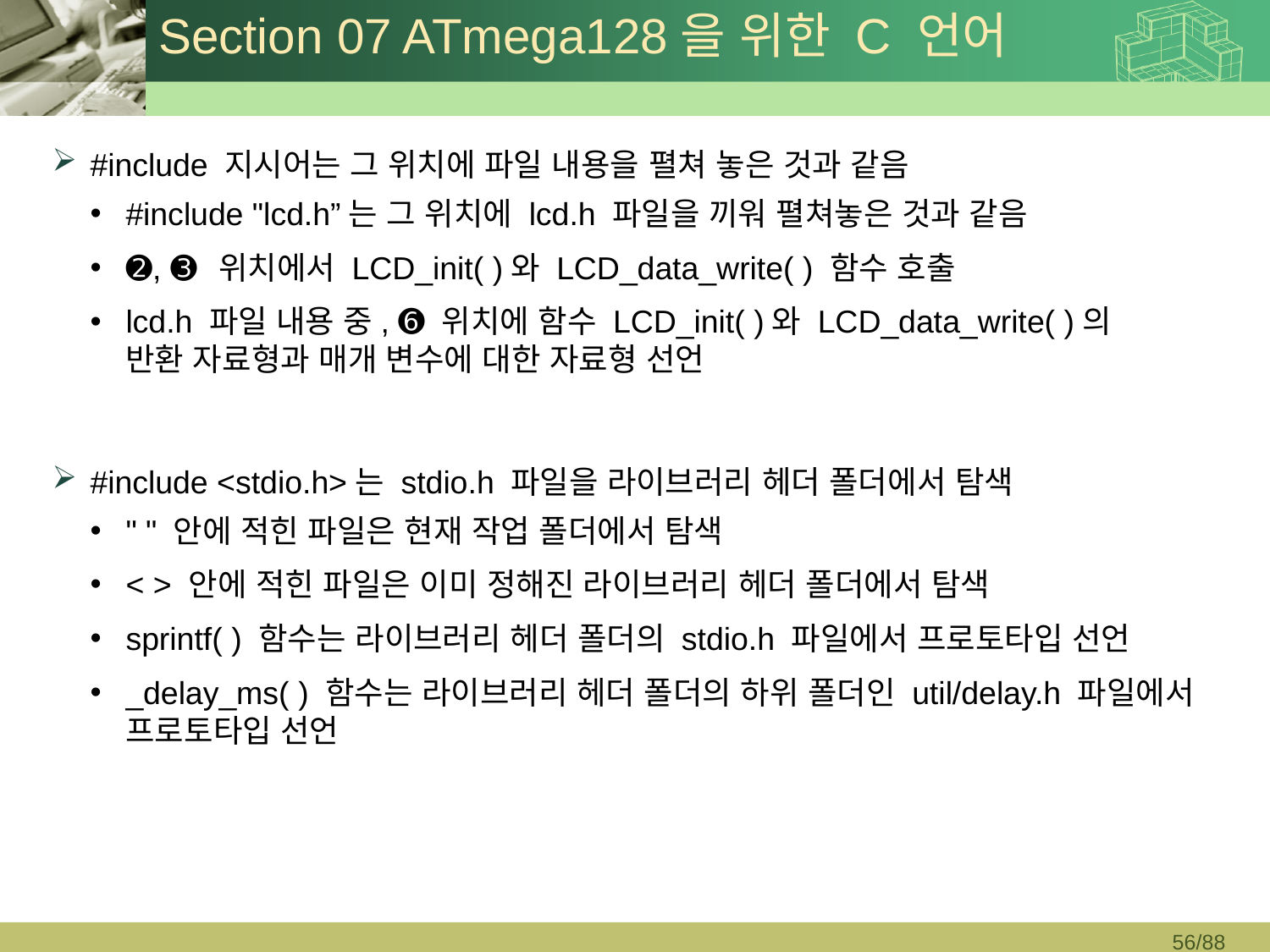

# Section 07 ATmega128을 위한 C 언어
#include 지시어는 그 위치에 파일 내용을 펼쳐 놓은 것과 같음
#include "lcd.h”는 그 위치에 lcd.h 파일을 끼워 펼쳐놓은 것과 같음
➋, ➌ 위치에서 LCD_init( )와 LCD_data_write( ) 함수 호출
lcd.h 파일 내용 중, ➏ 위치에 함수 LCD_init( )와 LCD_data_write( )의
반환 자료형과 매개 변수에 대한 자료형 선언

#include <stdio.h>는 stdio.h 파일을 라이브러리 헤더 폴더에서 탐색
" " 안에 적힌 파일은 현재 작업 폴더에서 탐색
< > 안에 적힌 파일은 이미 정해진 라이브러리 헤더 폴더에서 탐색
sprintf( ) 함수는 라이브러리 헤더 폴더의 stdio.h 파일에서 프로토타입 선언
_delay_ms( ) 함수는 라이브러리 헤더 폴더의 하위 폴더인 util/delay.h 파일에서 프로토타입 선언